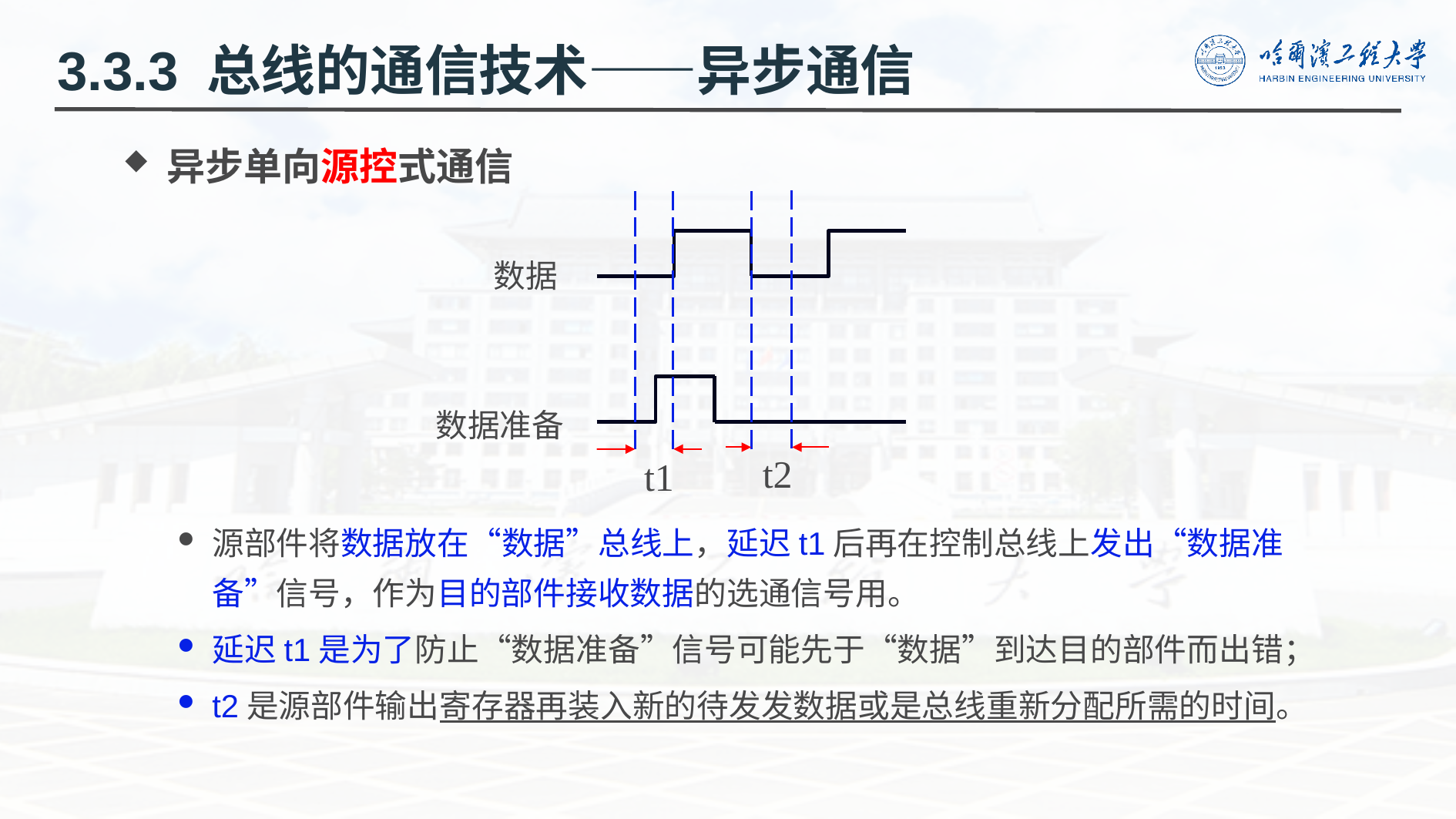

3.3.3 总线的通信技术——异步通信
异步单向源控式通信

源部件将数据放在“数据”总线上，延迟t1后再在控制总线上发出“数据准备”信号，作为目的部件接收数据的选通信号用。
延迟t1是为了防止“数据准备”信号可能先于“数据”到达目的部件而出错；
t2是源部件输出寄存器再装入新的待发发数据或是总线重新分配所需的时间。

数据
数据准备
t2
t1